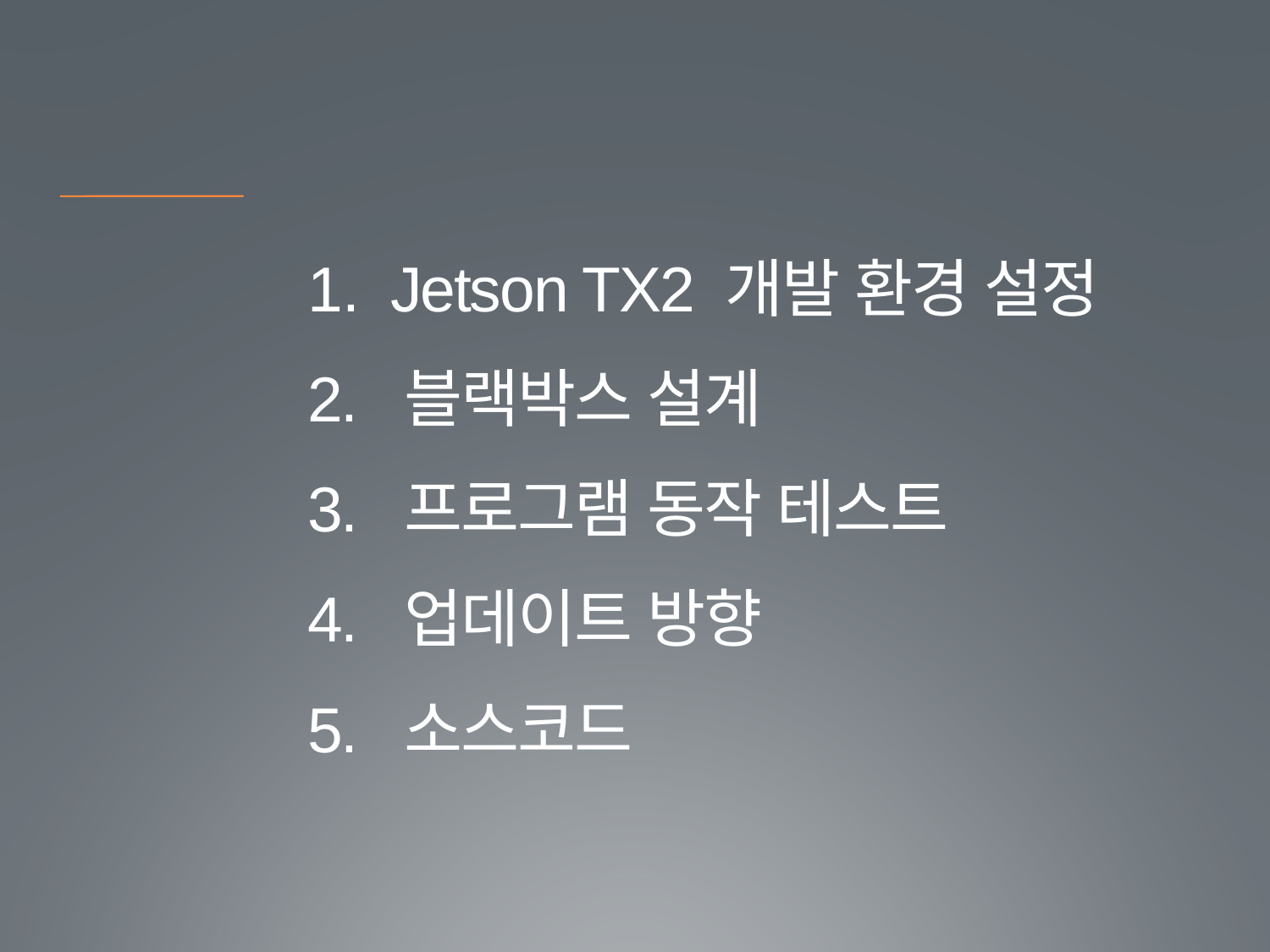

1.  Jetson TX2 개발 환경 설정
2.  블랙박스 설계
3.  프로그램 동작 테스트
4.  업데이트 방향
5.  소스코드